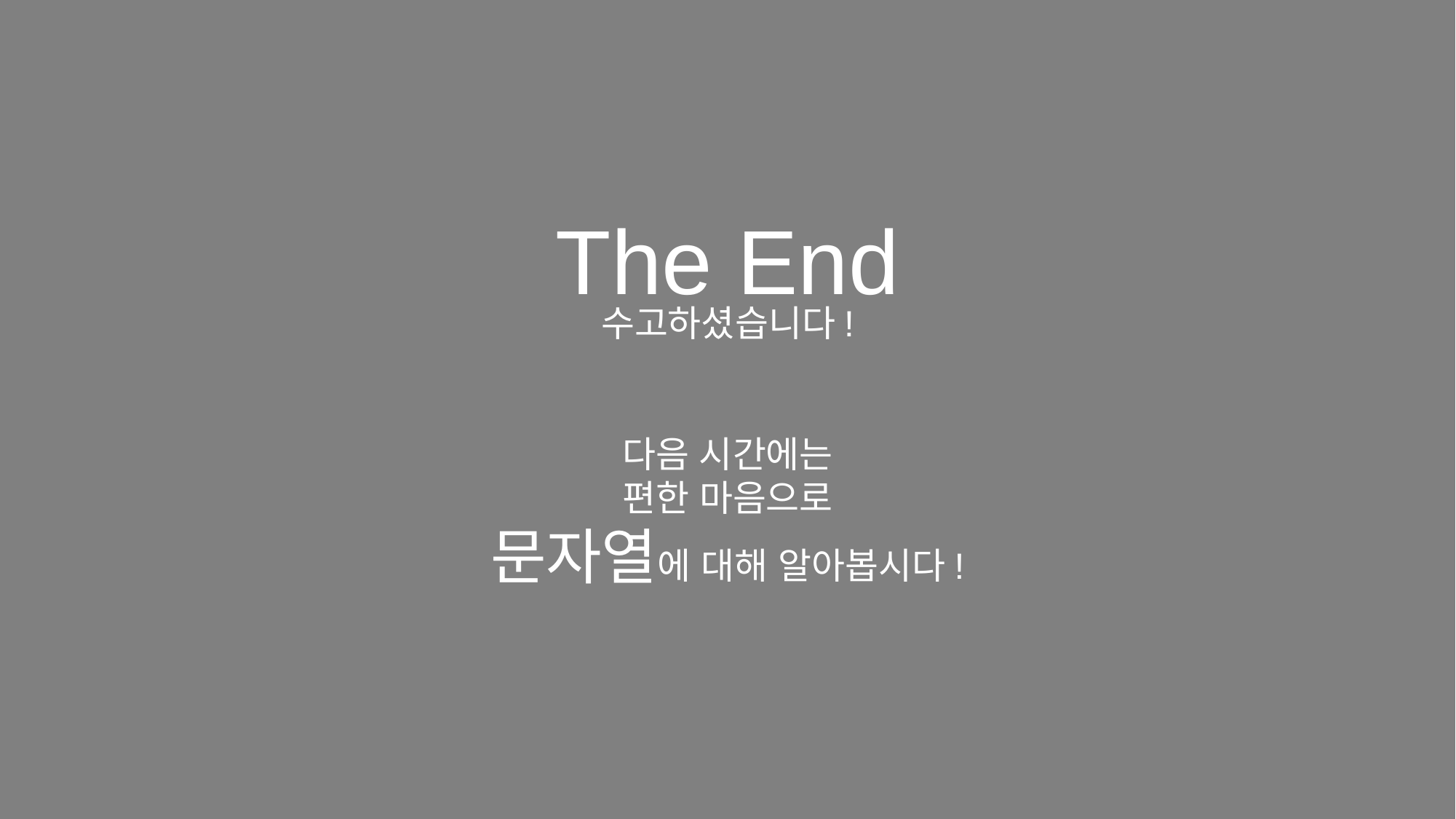

The End
수고하셨습니다!

다음 시간에는
편한 마음으로
문자열에 대해 알아봅시다!